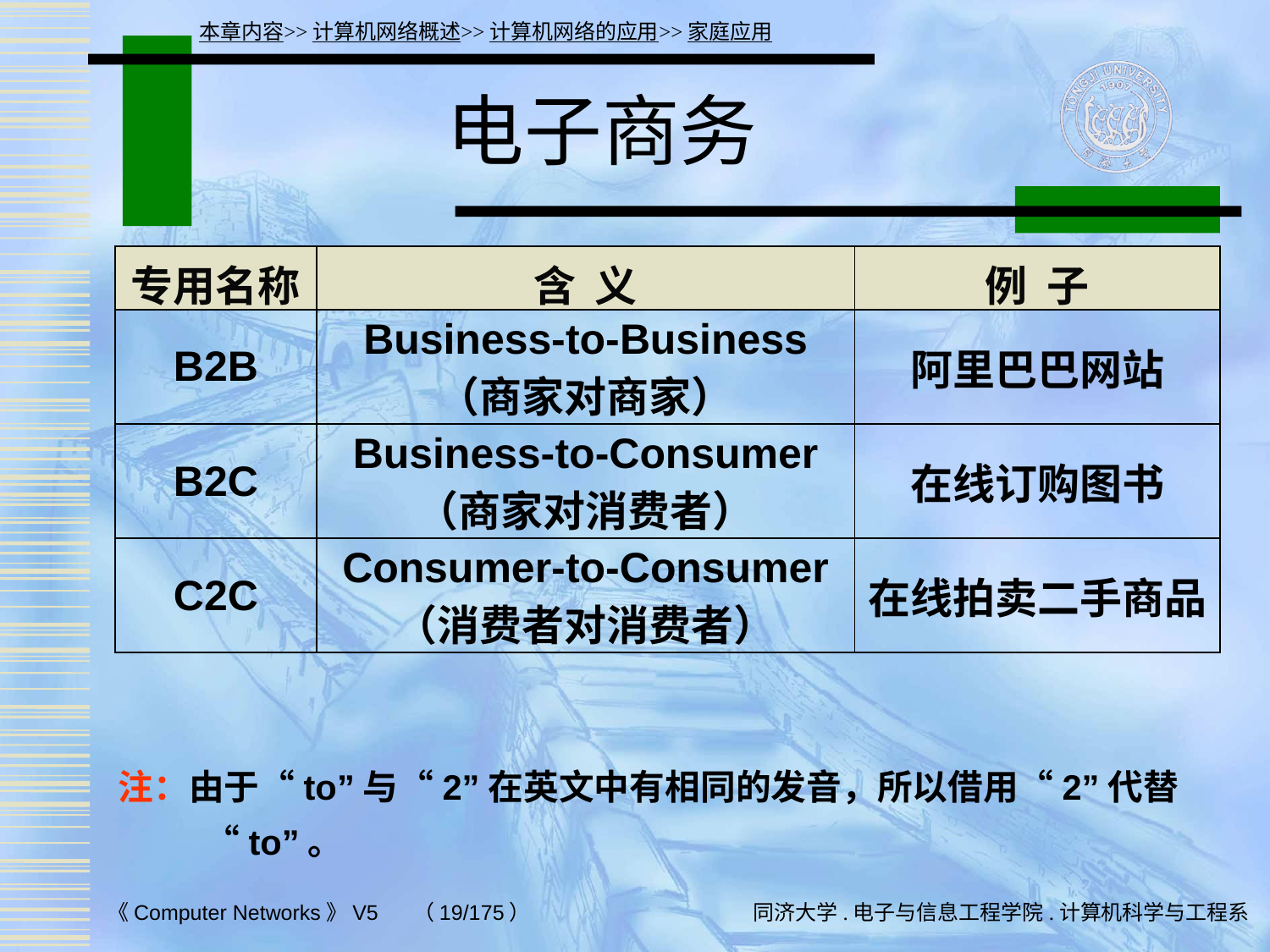

本章内容>>计算机网络概述>>计算机网络的应用>>家庭应用
# 电子商务
| 专用名称 | 含 义 | 例 子 |
| --- | --- | --- |
| B2B | Business-to-Business （商家对商家） | 阿里巴巴网站 |
| B2C | Business-to-Consumer （商家对消费者） | 在线订购图书 |
| C2C | Consumer-to-Consumer （消费者对消费者） | 在线拍卖二手商品 |
注：由于“to”与“2”在英文中有相同的发音，所以借用“2”代替“to”。